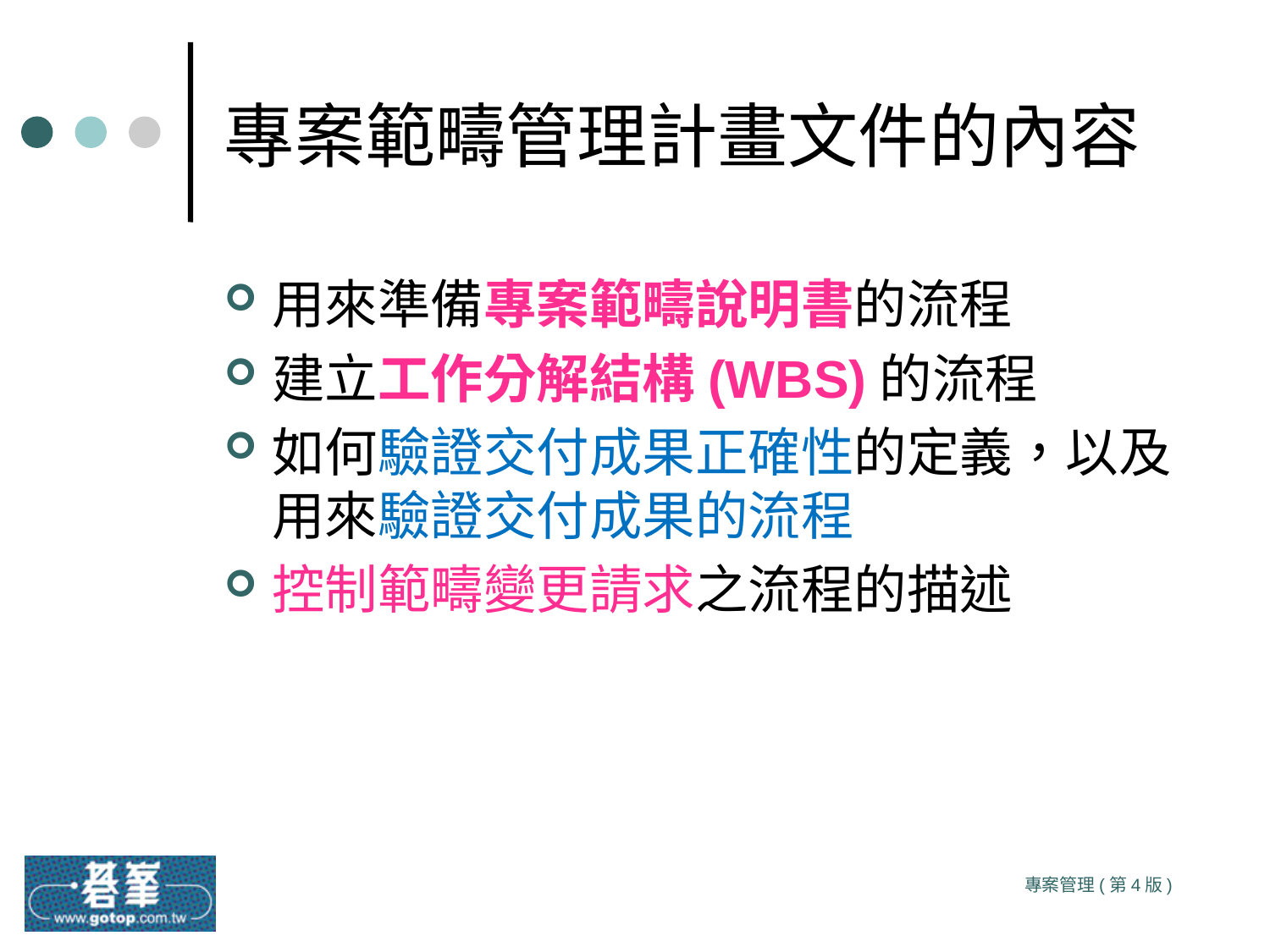

# 專案範疇管理計畫文件的內容
用來準備專案範疇說明書的流程
建立工作分解結構(WBS)的流程
如何驗證交付成果正確性的定義，以及用來驗證交付成果的流程
控制範疇變更請求之流程的描述
專案管理(第4版)